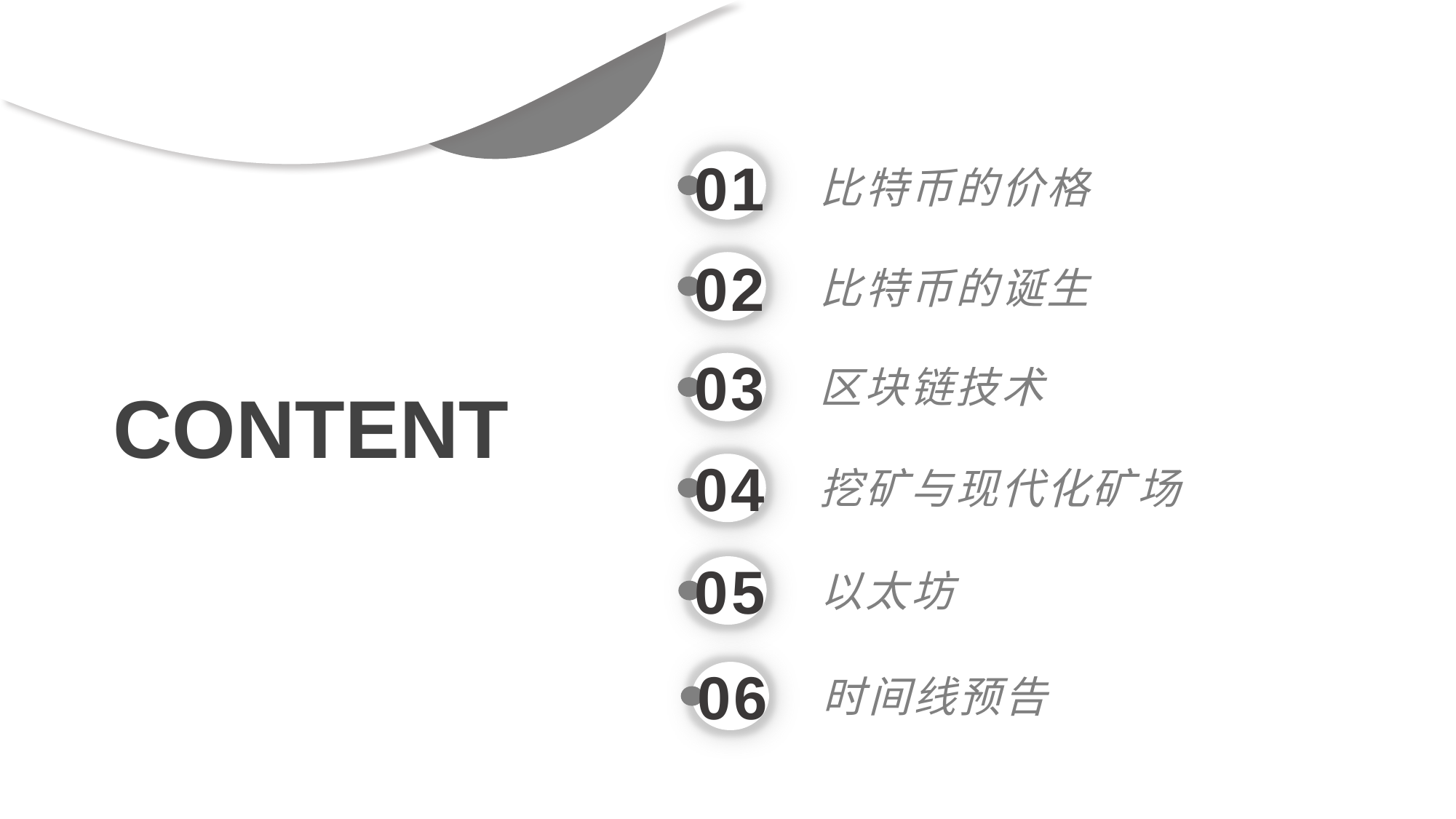

01

比特币的价格
02

比特币的诞生
03

区块链技术
CONTENT
04

挖矿与现代化矿场
05

以太坊
06

时间线预告
2